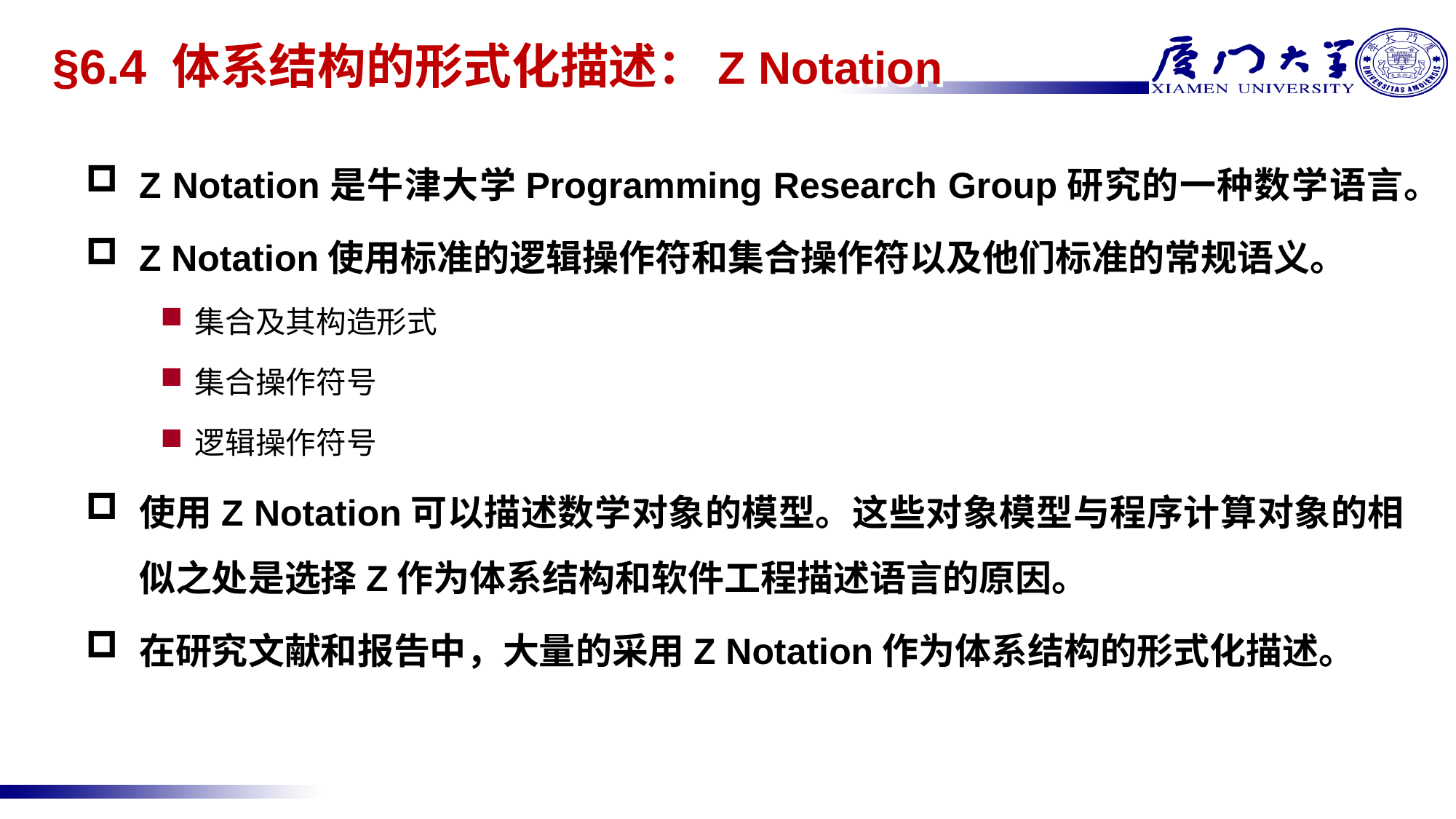

# §6.4 体系结构的形式化描述：Z Notation
Z Notation是牛津大学Programming Research Group研究的一种数学语言。
Z Notation使用标准的逻辑操作符和集合操作符以及他们标准的常规语义。
集合及其构造形式
集合操作符号
逻辑操作符号
使用Z Notation可以描述数学对象的模型。这些对象模型与程序计算对象的相似之处是选择Z作为体系结构和软件工程描述语言的原因。
在研究文献和报告中，大量的采用Z Notation作为体系结构的形式化描述。